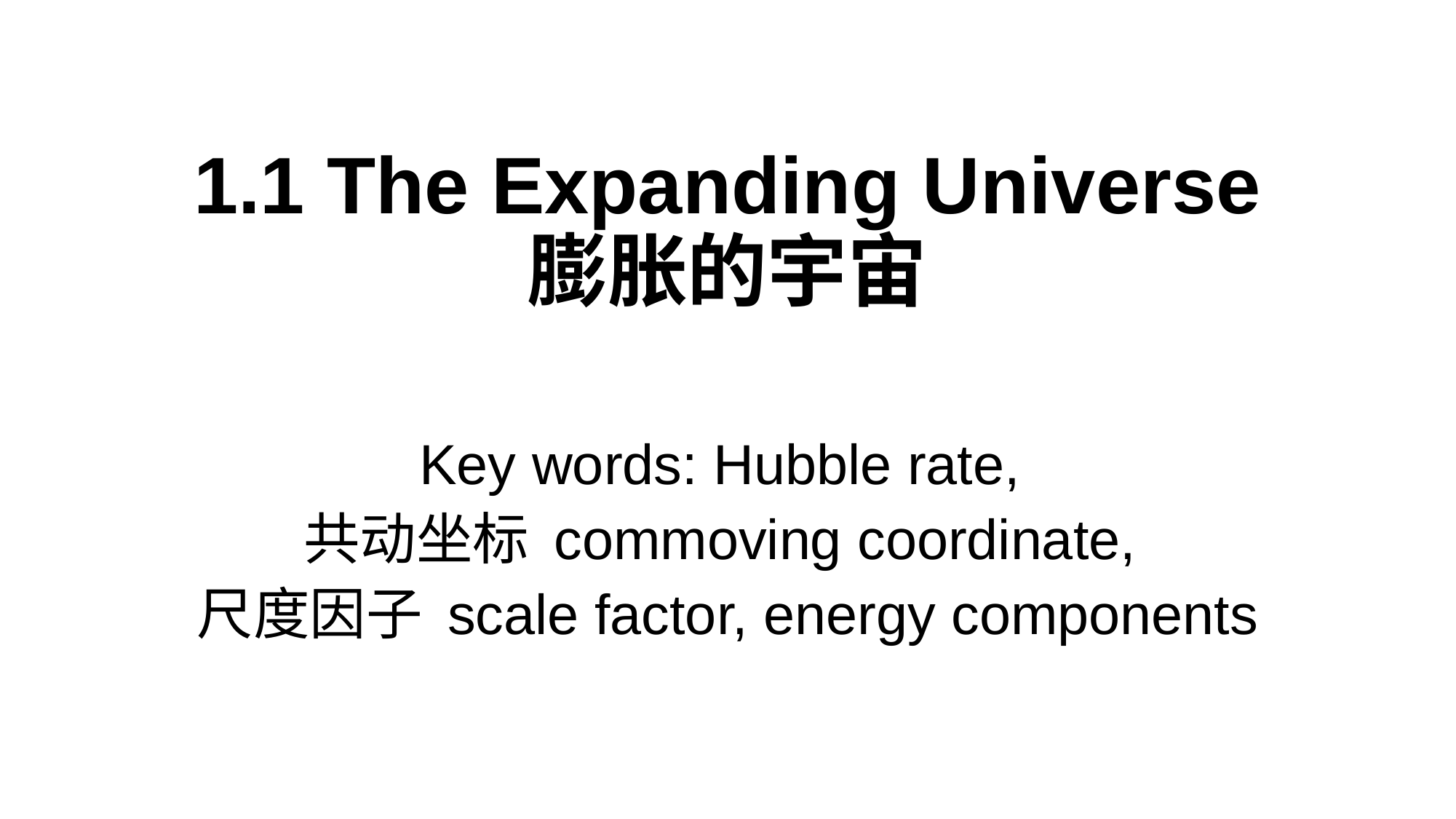

# 1.1 The Expanding Universe 膨胀的宇宙
Key words: Hubble rate,
共动坐标 commoving coordinate,
尺度因子 scale factor, energy components